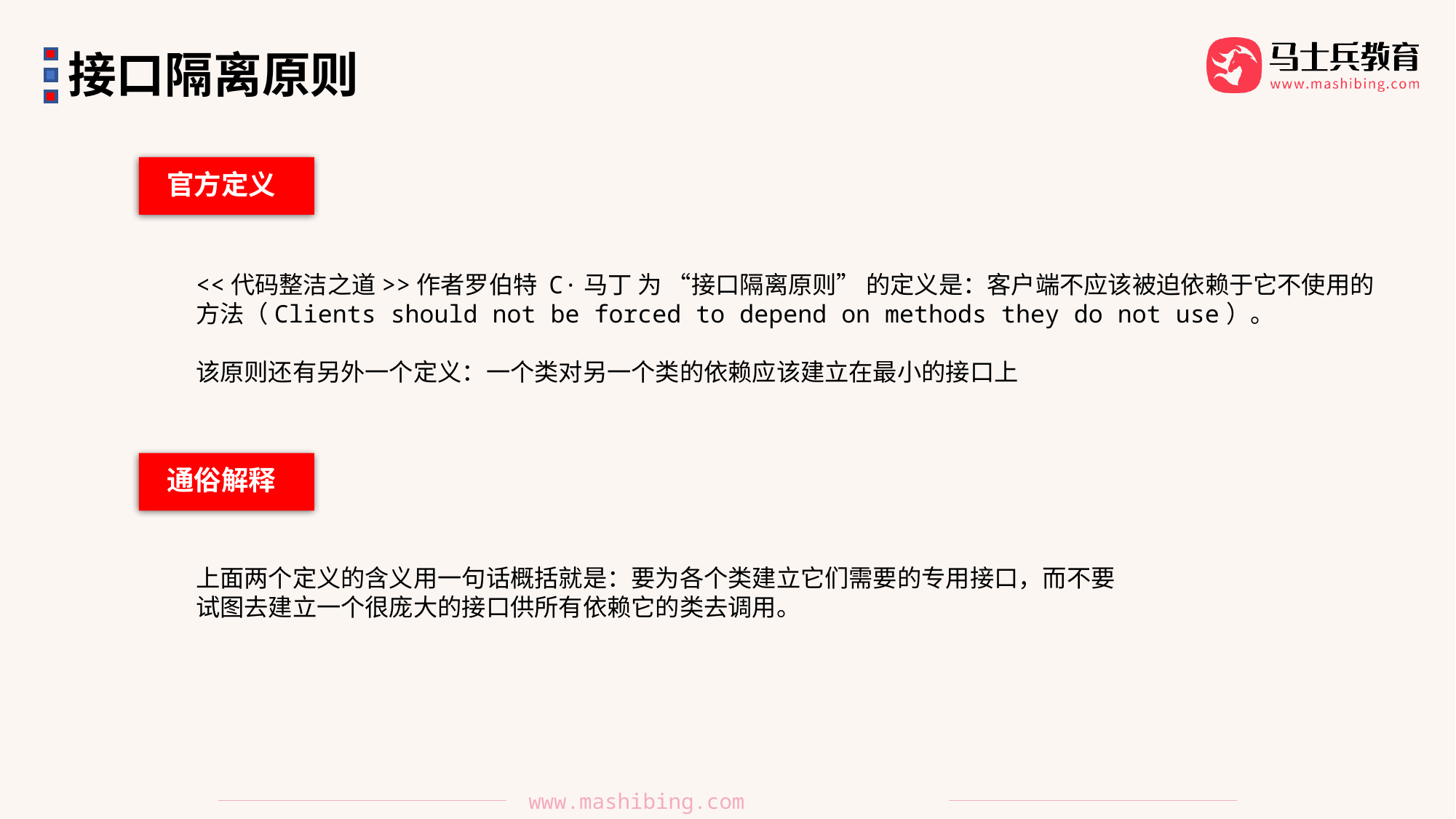

接口隔离原则

官方定义
<<代码整洁之道>>作者罗伯特 C·马丁 为 “接口隔离原则” 的定义是：客户端不应该被迫依赖于它不使用的方法（Clients should not be forced to depend on methods they do not use）。

该原则还有另外一个定义：一个类对另一个类的依赖应该建立在最小的接口上

通俗解释
上面两个定义的含义用一句话概括就是：要为各个类建立它们需要的专用接口，而不要试图去建立一个很庞大的接口供所有依赖它的类去调用。